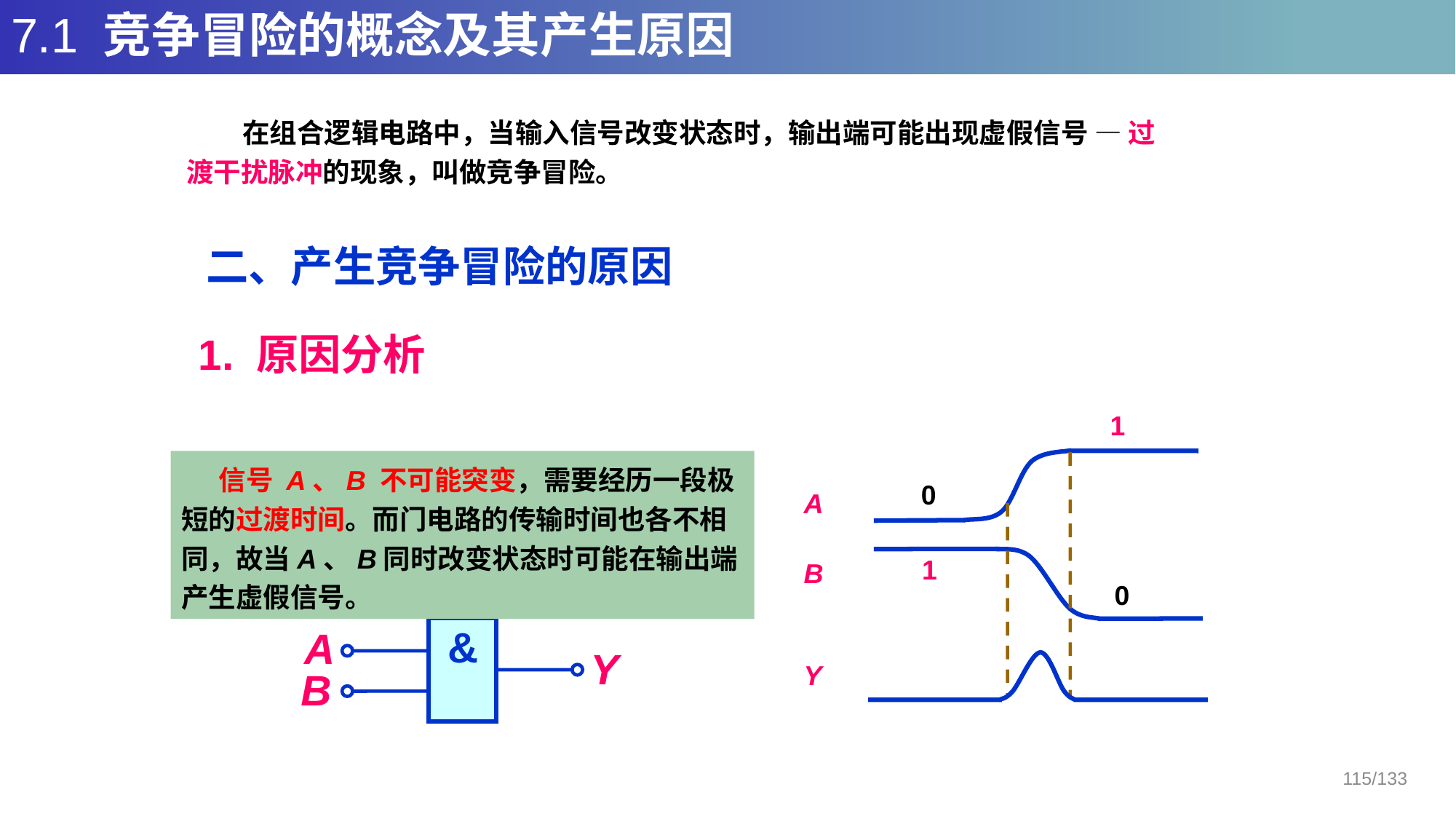

# 7.1 竞争冒险的概念及其产生原因
        在组合逻辑电路中，当输入信号改变状态时，输出端可能出现虚假信号 — 过渡干扰脉冲的现象，叫做竞争冒险。
二、产生竞争冒险的原因
1. 原因分析
1

     信号 A、B 不可能突变，需要经历一段极短的过渡时间。而门电路的传输时间也各不相同，故当A、B同时改变状态时可能在输出端产生虚假信号。

0
A

1
B
0
&
A

Y

B

Y
115/133